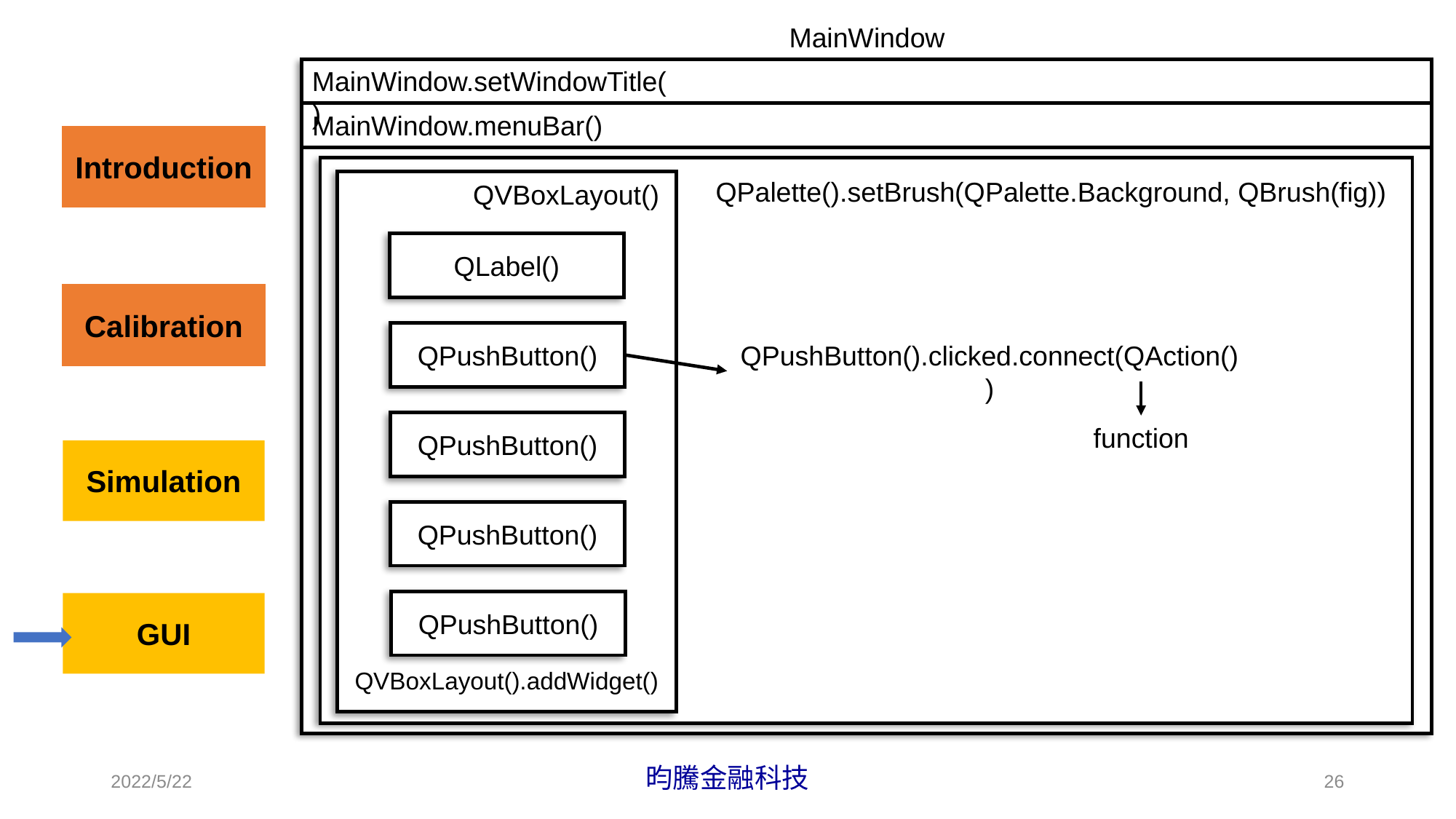

MainWindow
MainWindow.setWindowTitle()

MainWindow.menuBar()

QPalette().setBrush(QPalette.Background, QBrush(fig))

QVBoxLayout()
QLabel()
QPushButton()
QPushButton().clicked.connect(QAction())
QPushButton()
function
QPushButton()
QPushButton()
QVBoxLayout().addWidget()

2022/5/22
昀騰金融科技
26